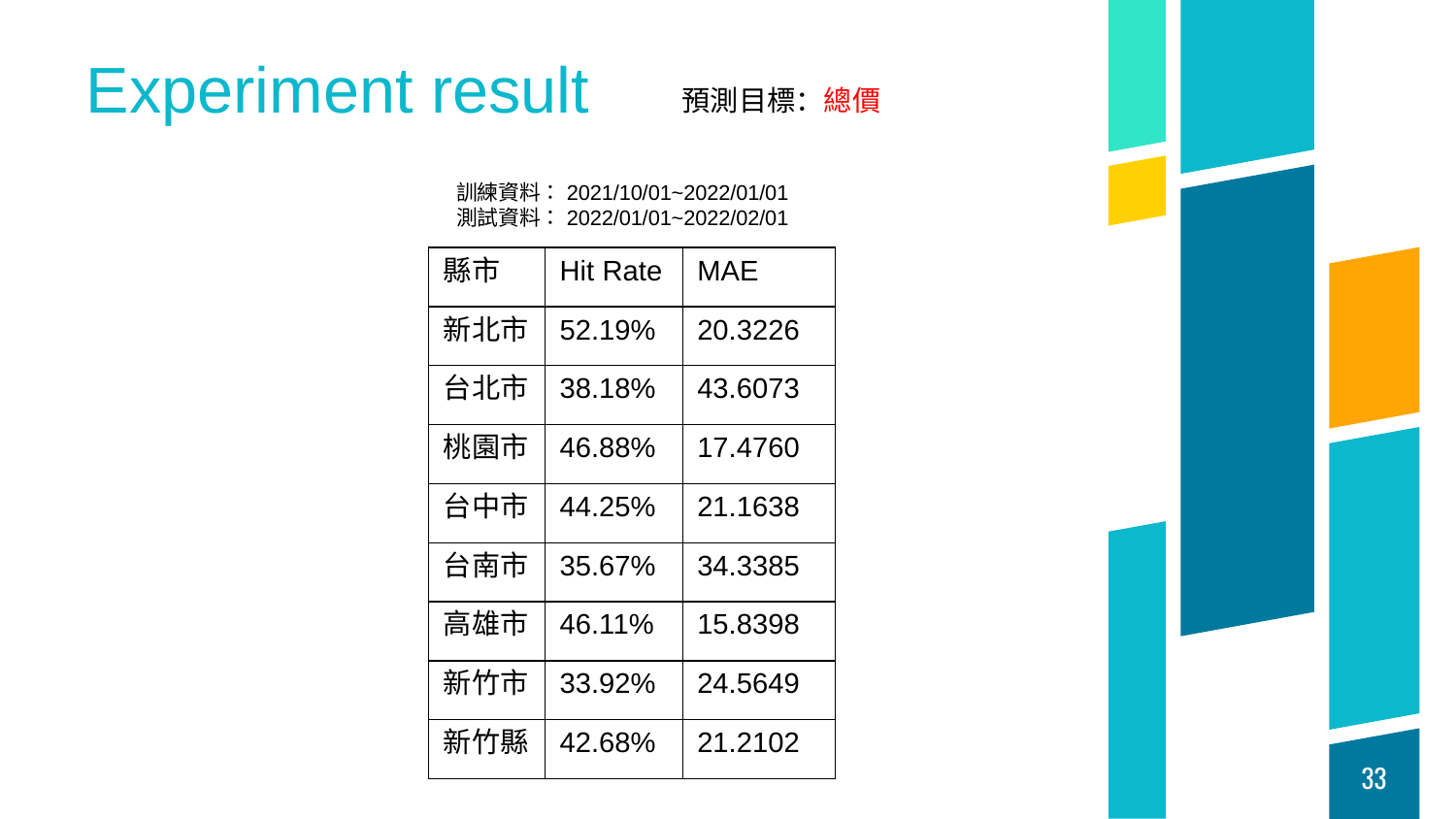

# Experiment result
預測目標：總價
訓練資料：2021/10/01~2022/01/01
測試資料：2022/01/01~2022/02/01

| 縣市 | Hit Rate | MAE |
| --- | --- | --- |
| 新北市 | 52.19% | 20.3226 |
| 台北市 | 38.18% | 43.6073 |
| 桃園市 | 46.88% | 17.4760 |
| 台中市 | 44.25% | 21.1638 |
| 台南市 | 35.67% | 34.3385 |
| 高雄市 | 46.11% | 15.8398 |
| 新竹市 | 33.92% | 24.5649 |
| 新竹縣 | 42.68% | 21.2102 |
33